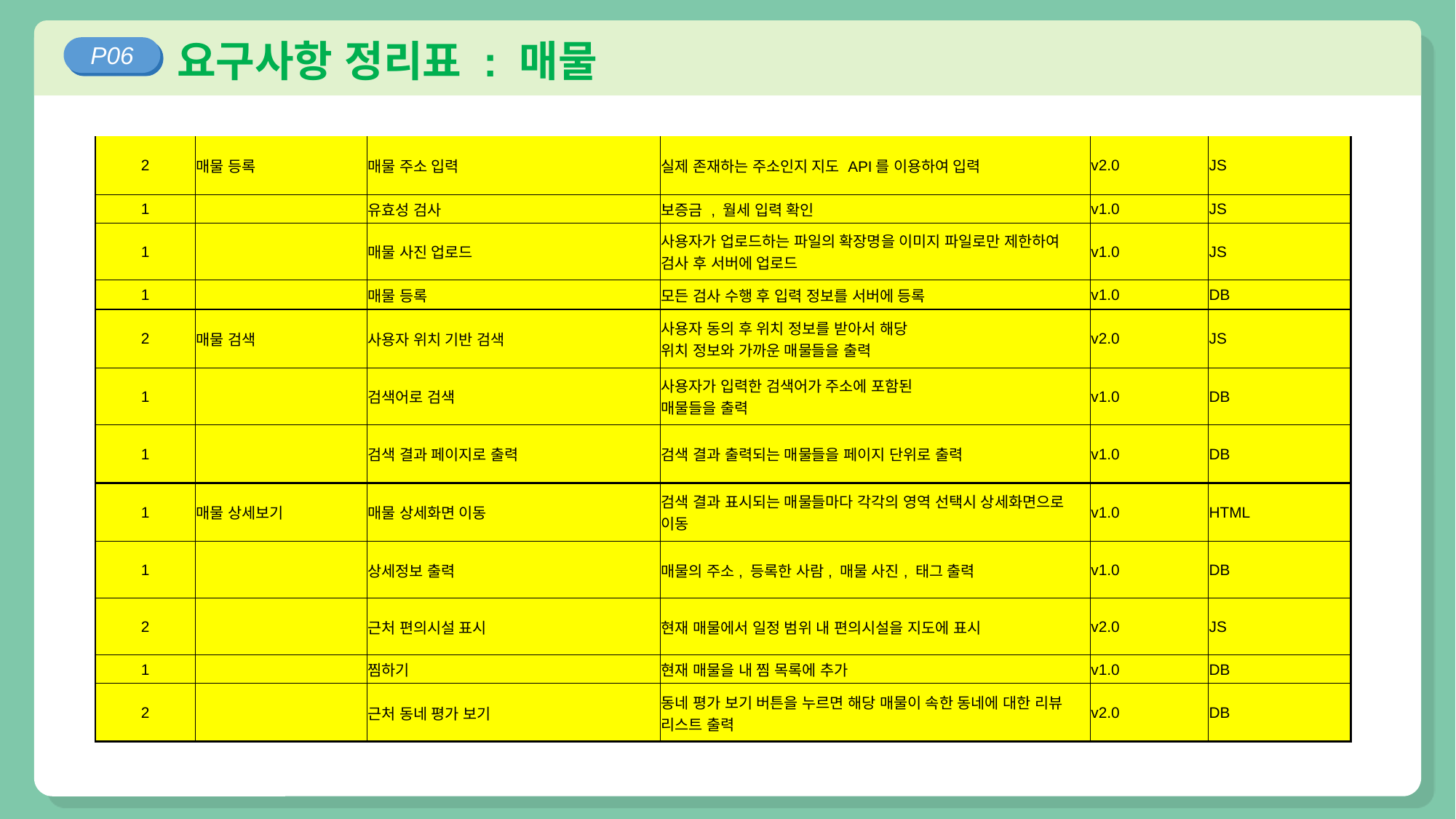

요구사항 정리표 : 매물
P06
| 2 | 매물 등록 | 매물 주소 입력 | 실제 존재하는 주소인지 지도 API를 이용하여 입력 | v2.0 | JS |
| --- | --- | --- | --- | --- | --- |
| 1 |  | 유효성 검사 | 보증금 , 월세 입력 확인 | v1.0 | JS |
| 1 |  | 매물 사진 업로드 | 사용자가 업로드하는 파일의 확장명을 이미지 파일로만 제한하여 검사 후 서버에 업로드 | v1.0 | JS |
| 1 |  | 매물 등록 | 모든 검사 수행 후 입력 정보를 서버에 등록 | v1.0 | DB |
| 2 | 매물 검색 | 사용자 위치 기반 검색 | 사용자 동의 후 위치 정보를 받아서 해당 위치 정보와 가까운 매물들을 출력 | v2.0 | JS |
| 1 |  | 검색어로 검색 | 사용자가 입력한 검색어가 주소에 포함된 매물들을 출력 | v1.0 | DB |
| 1 |  | 검색 결과 페이지로 출력 | 검색 결과 출력되는 매물들을 페이지 단위로 출력 | v1.0 | DB |
| 1 | 매물 상세보기 | 매물 상세화면 이동 | 검색 결과 표시되는 매물들마다 각각의 영역 선택시 상세화면으로 이동 | v1.0 | HTML |
| 1 |  | 상세정보 출력 | 매물의 주소, 등록한 사람, 매물 사진, 태그 출력 | v1.0 | DB |
| 2 |  | 근처 편의시설 표시 | 현재 매물에서 일정 범위 내 편의시설을 지도에 표시 | v2.0 | JS |
| 1 |  | 찜하기 | 현재 매물을 내 찜 목록에 추가 | v1.0 | DB |
| 2 |  | 근처 동네 평가 보기 | 동네 평가 보기 버튼을 누르면 해당 매물이 속한 동네에 대한 리뷰 리스트 출력 | v2.0 | DB |